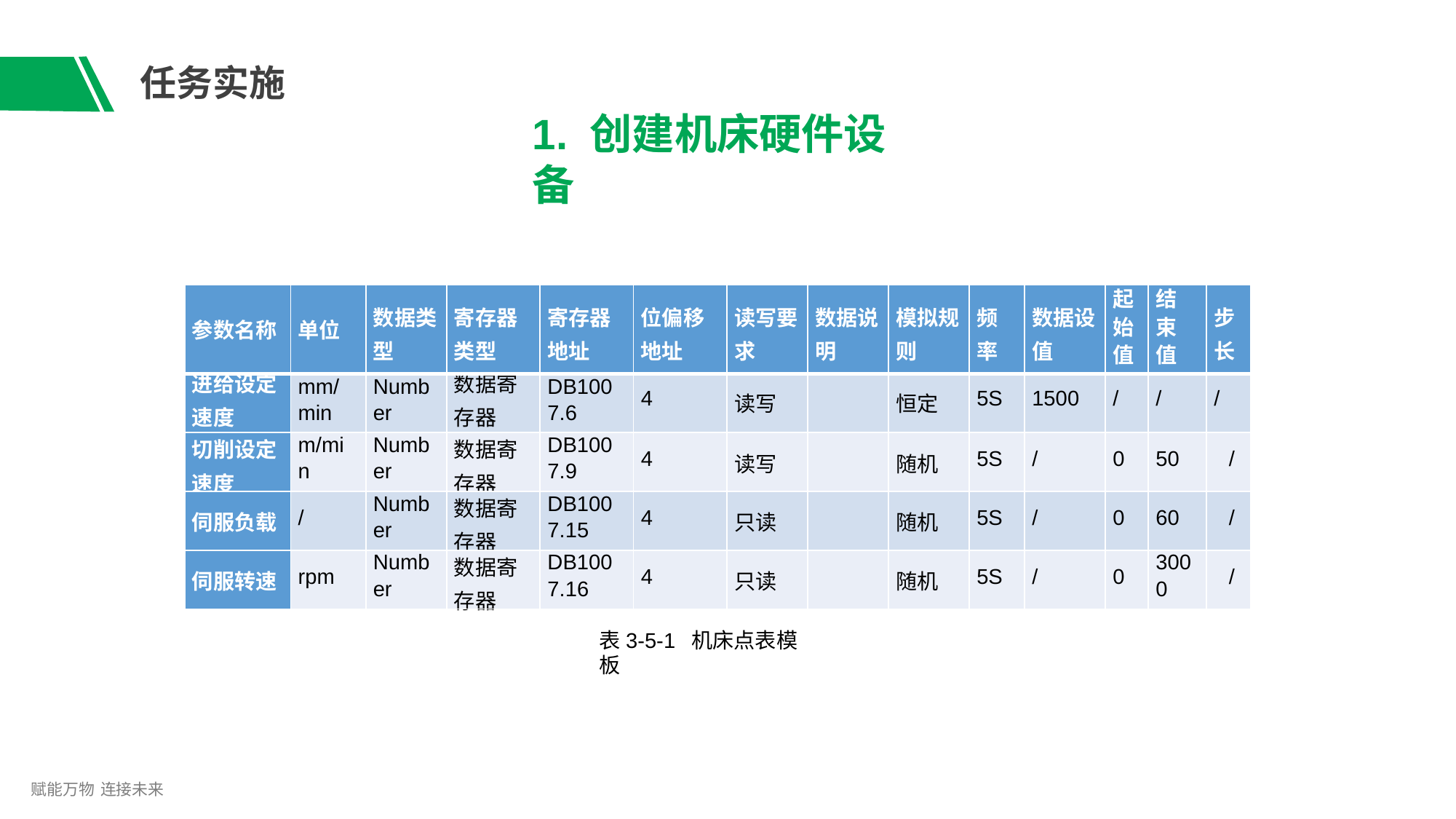

# 任务实施
1. 创建机床硬件设备
| 参数名称 | 单位 | 数据类 型 | 寄存器 类型 | 寄存器 地址 | 位偏移 地址 | 读写要 求 | 数据说 明 | 模拟规 则 | 频 率 | 数据设 值 | 起 始 值 | 结 束 值 | 步 长 |
| --- | --- | --- | --- | --- | --- | --- | --- | --- | --- | --- | --- | --- | --- |
| 进给设定 速度 | mm/ min | Numb er | 数据寄 存器 | DB100 7.6 | 4 | 读写 |  | 恒定 | 5S | 1500 | / | / | / |
| 切削设定 速度 | m/mi n | Numb er | 数据寄 存器 | DB100 7.9 | 4 | 读写 |  | 随机 | 5S | / | 0 | 50 | / |
| 伺服负载 | / | Numb er | 数据寄 存器 | DB100 7.15 | 4 | 只读 |  | 随机 | 5S | / | 0 | 60 | / |
| 伺服转速 | rpm | Numb er | 数据寄 存器 | DB100 7.16 | 4 | 只读 |  | 随机 | 5S | / | 0 | 300 0 | / |
表3-5-1 机床点表模板
赋能万物 连接未来